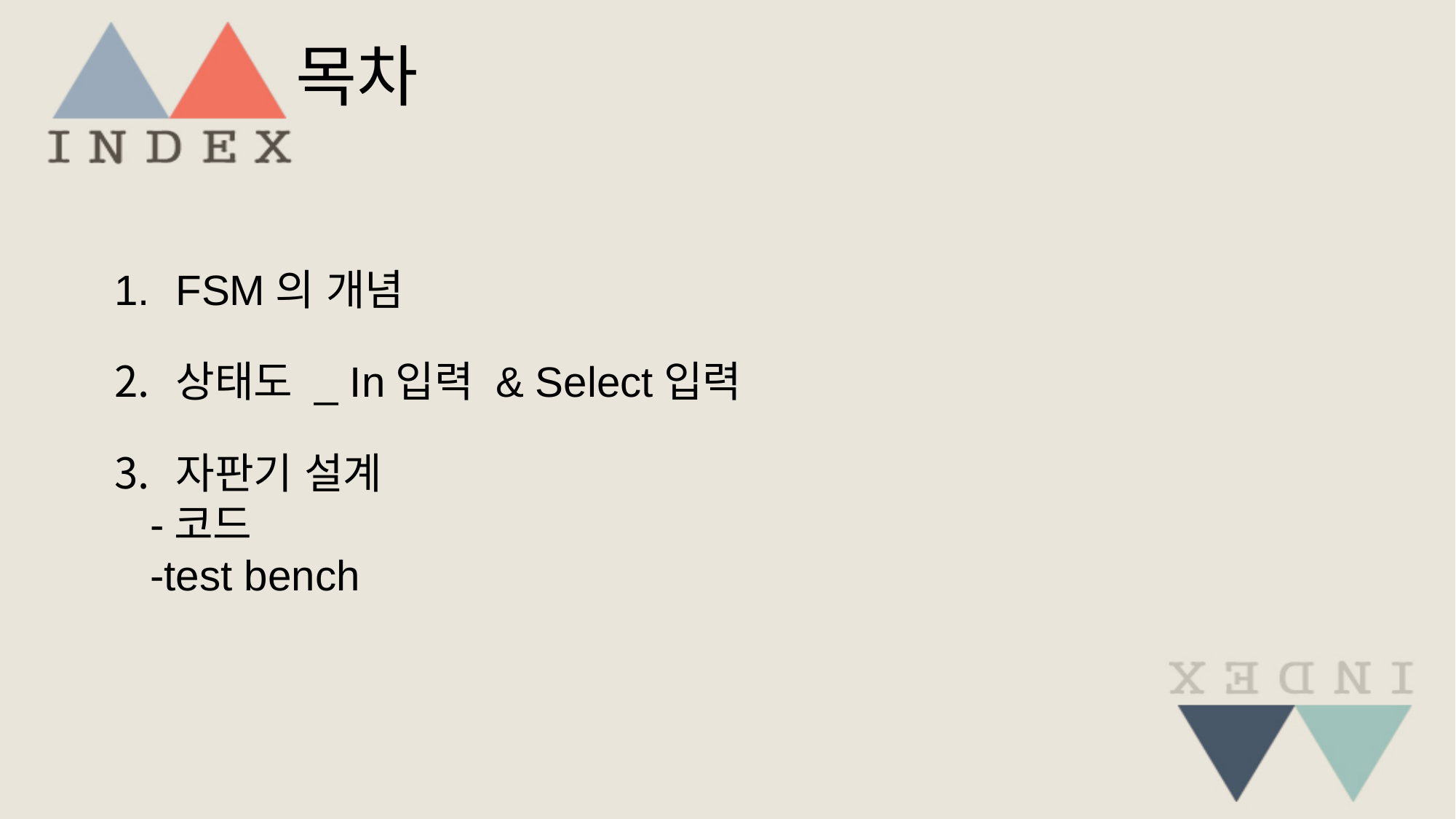

# 목차
FSM의 개념
상태도 _ In입력 & Select입력
자판기 설계
   -코드
   -test bench